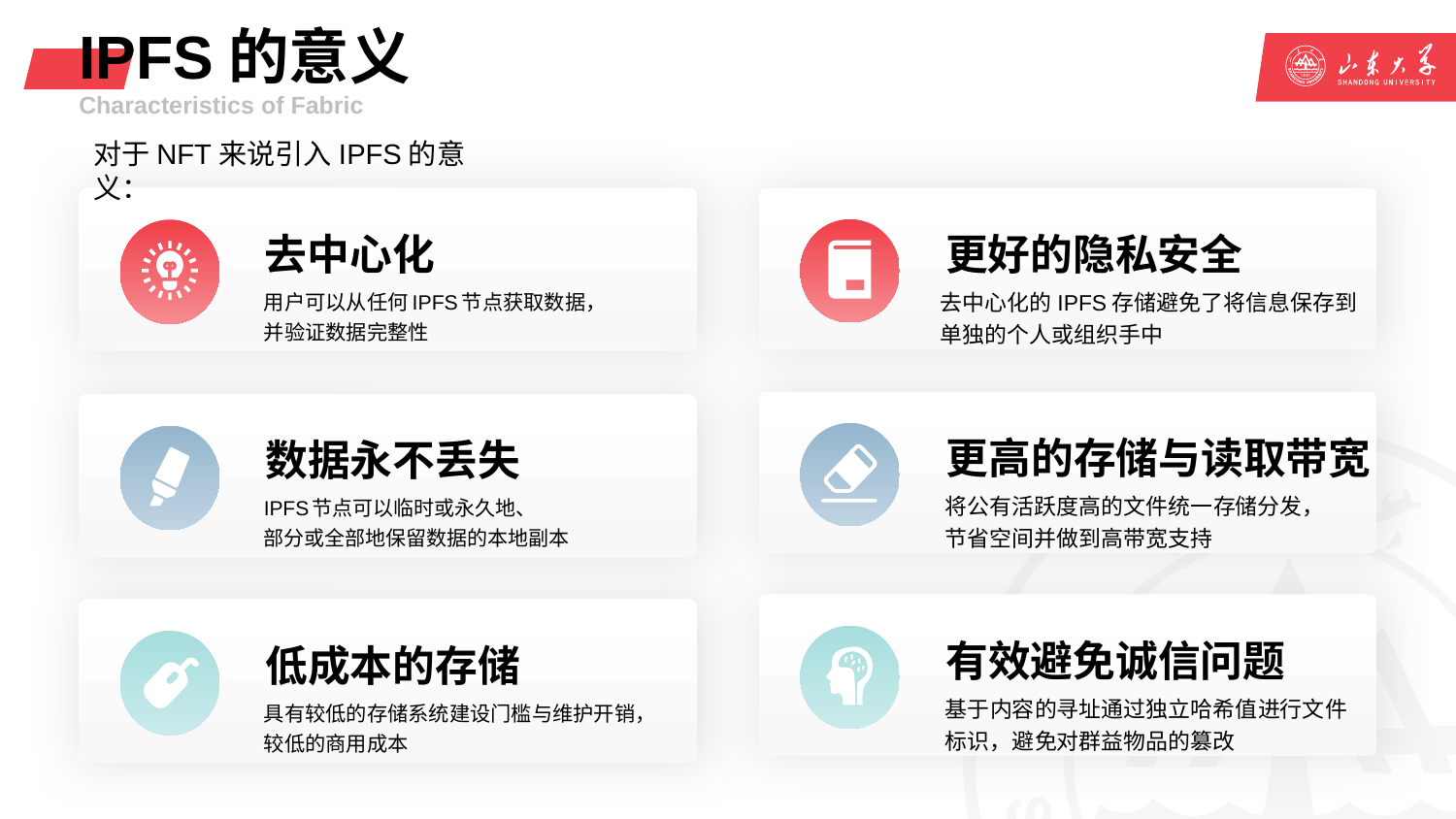

# IPFS的意义
Characteristics of Fabric
对于NFT来说引入IPFS的意义：

去中心化

用户可以从任何IPFS节点获取数据，
并验证数据完整性

数据永不丢失

IPFS节点可以临时或永久地、
部分或全部地保留数据的本地副本

低成本的存储

具有较低的存储系统建设门槛与维护开销，
较低的商用成本

更好的隐私安全

去中心化的IPFS存储避免了将信息保存到
单独的个人或组织手中

更高的存储与读取带宽

将公有活跃度高的文件统一存储分发，
节省空间并做到高带宽支持

有效避免诚信问题

基于内容的寻址通过独立哈希值进行文件
标识，避免对群益物品的篡改